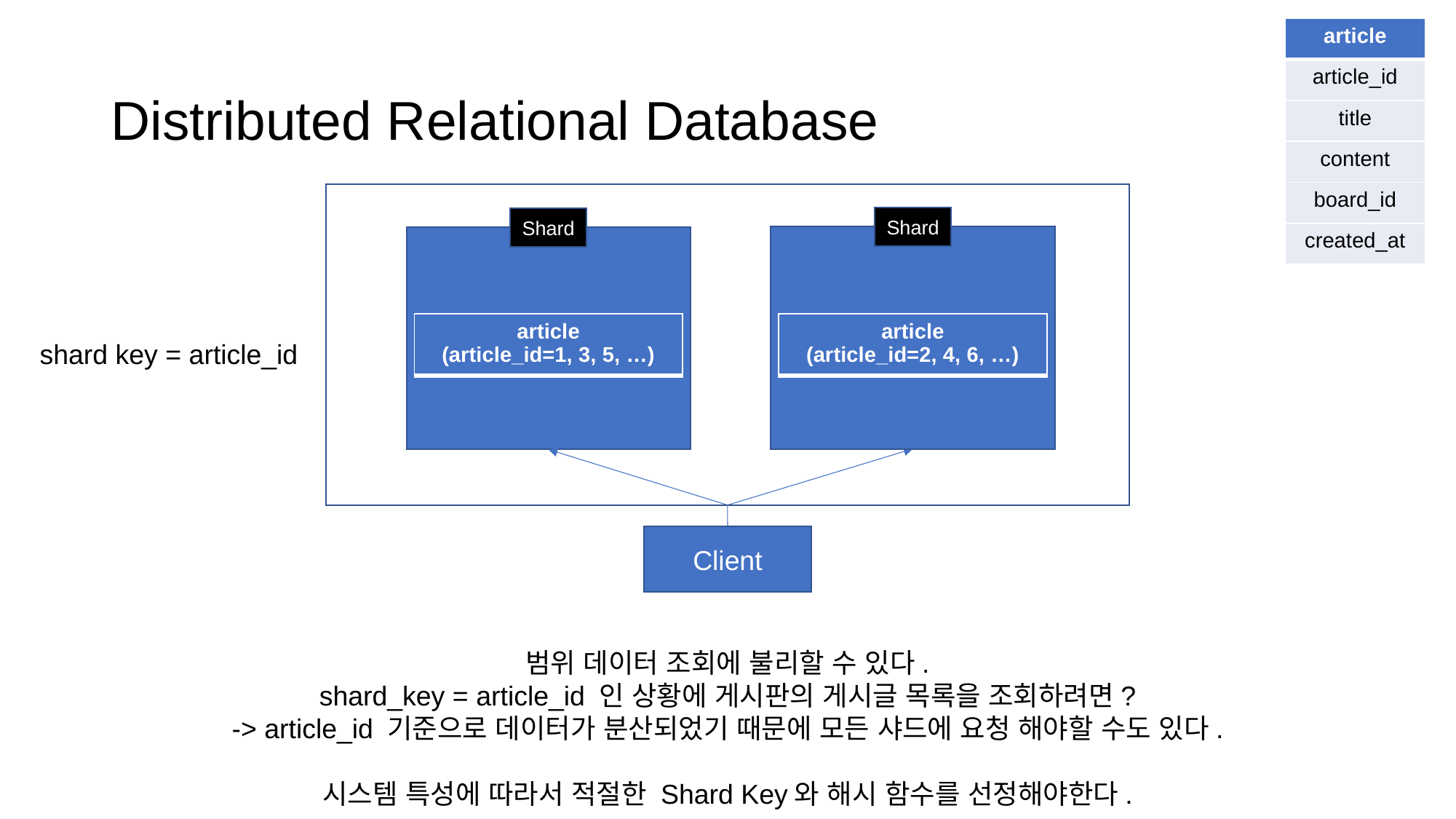

| article |
| --- |
| article\_id |
| title |
| content |
| board\_id |
| created\_at |
# Distributed Relational Database

Shard
Shard

| article (article\_id=1, 3, 5, …) |
| --- |
| article (article\_id=2, 4, 6, …) |
| --- |
shard key = article_id
Client
범위 데이터 조회에 불리할 수 있다.
shard_key = article_id 인 상황에 게시판의 게시글 목록을 조회하려면?
-> article_id 기준으로 데이터가 분산되었기 때문에 모든 샤드에 요청 해야할 수도 있다.

시스템 특성에 따라서 적절한 Shard Key와 해시 함수를 선정해야한다.